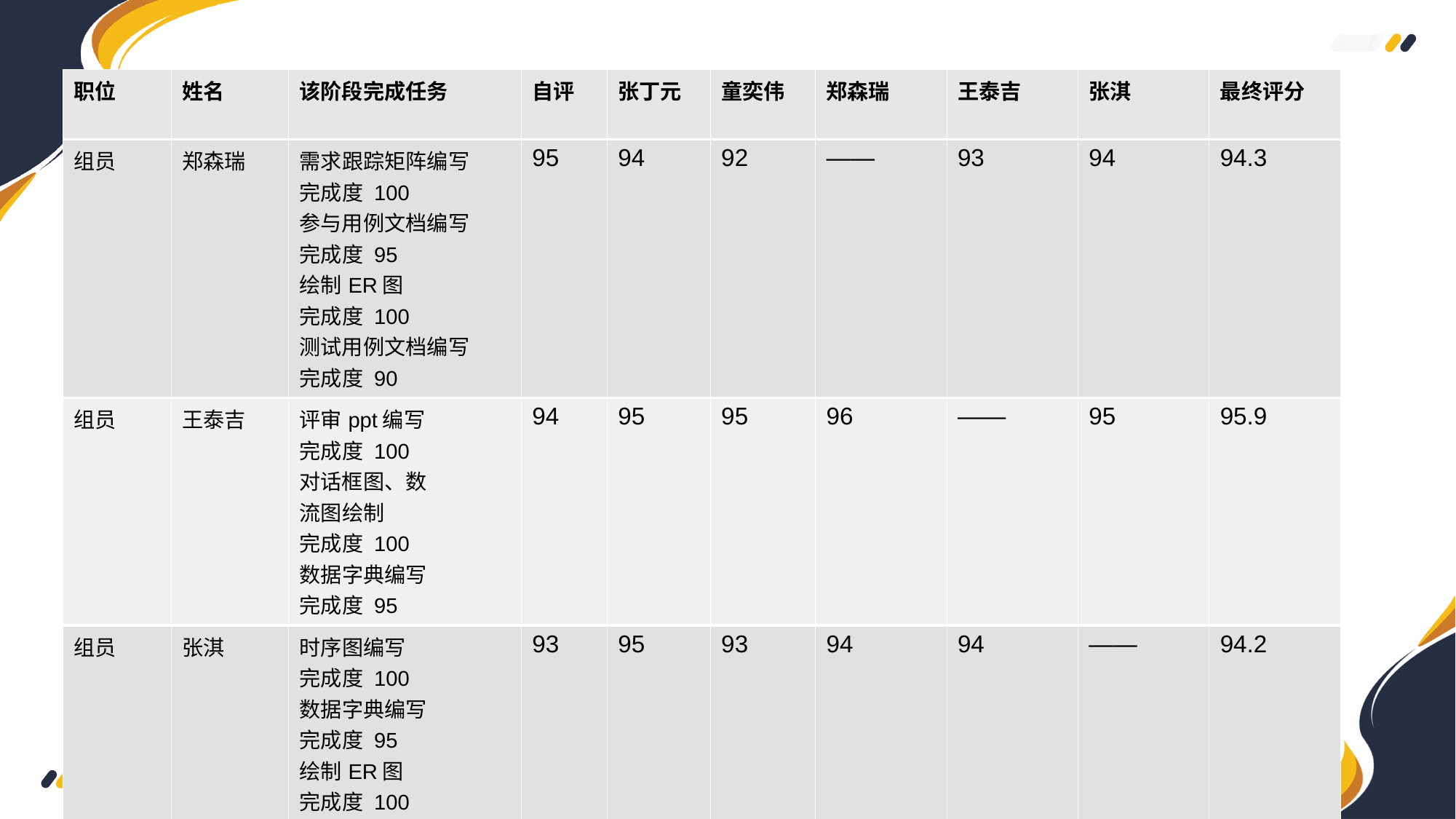

| 职位 | 姓名 | 该阶段完成任务 | 自评 | 张丁元 | 童奕伟 | 郑森瑞 | 王泰吉 | 张淇 | 最终评分 |
| --- | --- | --- | --- | --- | --- | --- | --- | --- | --- |
| 组员 | 郑森瑞 | 需求跟踪矩阵编写 完成度 100 参与用例文档编写 完成度 95 绘制ER图 完成度 100 测试用例文档编写 完成度 90 | 95 | 94 | 92 | —— | 93 | 94 | 94.3 |
| --- | --- | --- | --- | --- | --- | --- | --- | --- | --- |
| 组员 | 王泰吉 | 评审ppt编写 完成度 100 对话框图、数 流图绘制 完成度 100 数据字典编写 完成度 95 | 94 | 95 | 95 | 96 | —— | 95 | 95.9 |
| 组员 | 张淇 | 时序图编写 完成度 100 数据字典编写 完成度 95 绘制ER图 完成度 100 流程图编写 完成度 95 | 93 | 95 | 93 | 94 | 94 | —— | 94.2 |